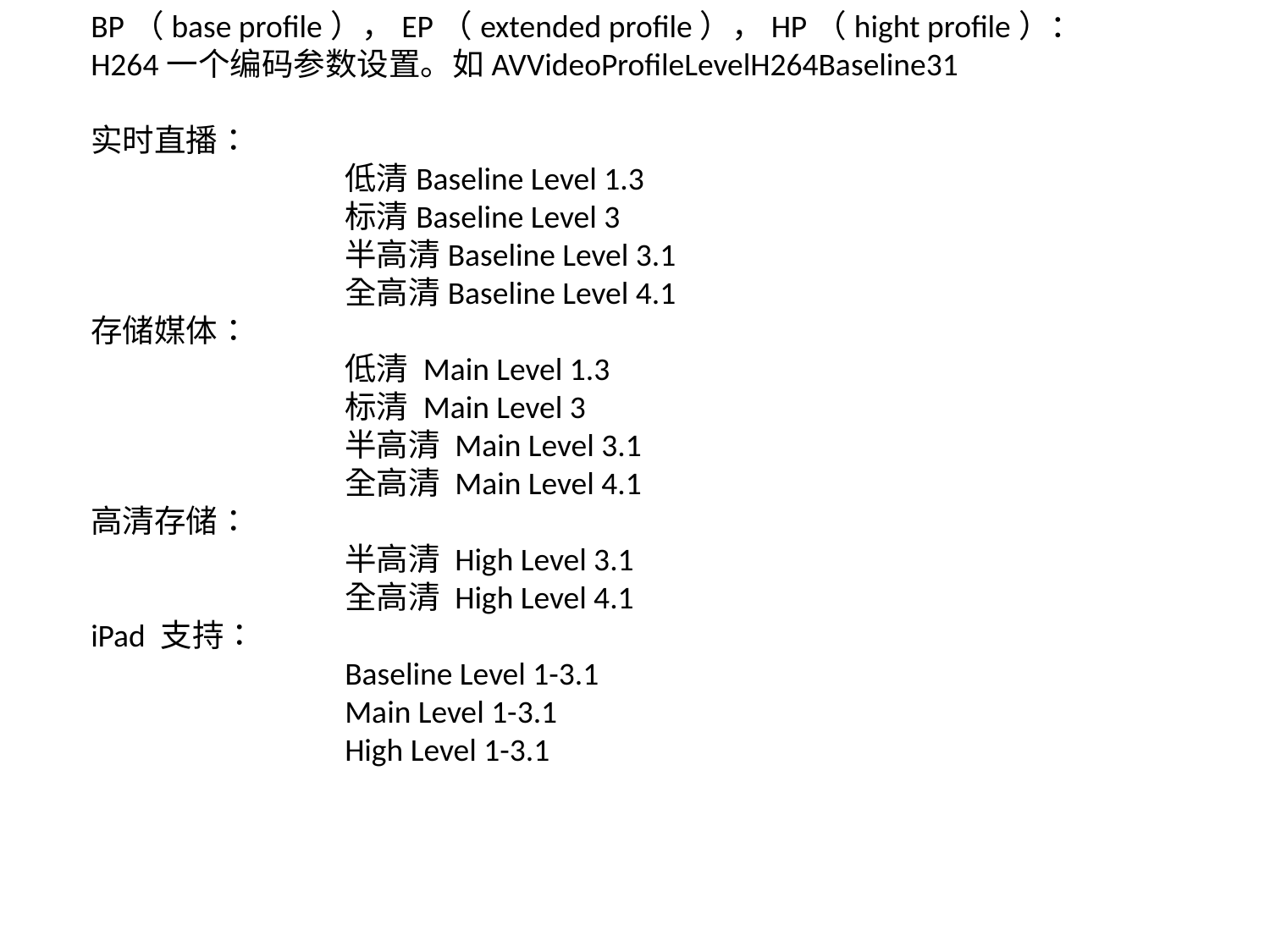

BP（base profile），EP（extended profile），HP（hight profile）：H264一个编码参数设置。如AVVideoProfileLevelH264Baseline31

实时直播：
		低清Baseline Level 1.3
		标清Baseline Level 3
		半高清Baseline Level 3.1
		全高清Baseline Level 4.1
存储媒体：
		低清 Main Level 1.3
		标清 Main Level 3
		半高清 Main Level 3.1
		全高清 Main Level 4.1
高清存储：
		半高清 High Level 3.1
		全高清 High Level 4.1
iPad 支持：
		Baseline Level 1-3.1
		Main Level 1-3.1
		High Level 1-3.1